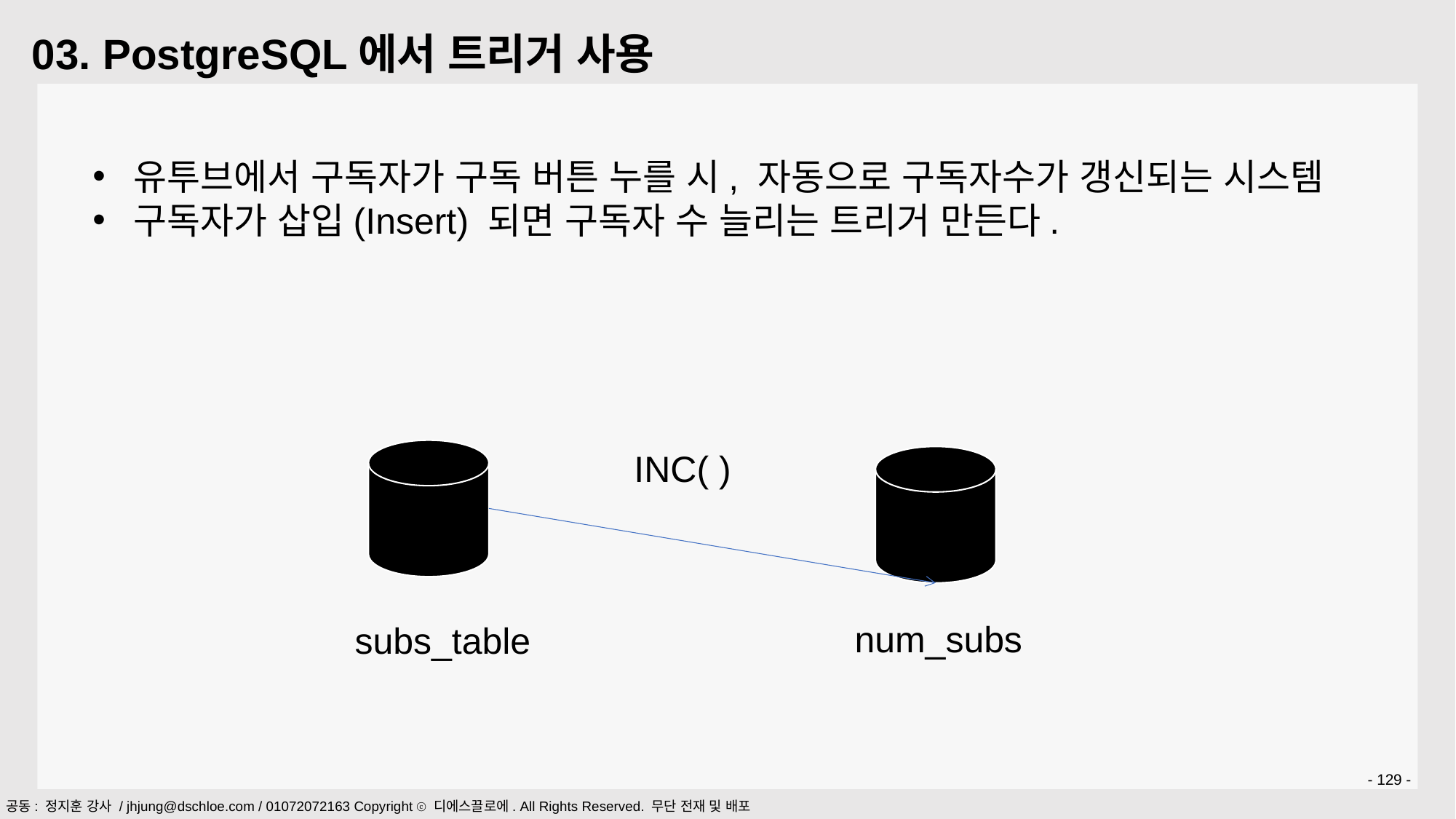

03. PostgreSQL에서 트리거 사용
유투브에서 구독자가 구독 버튼 누를 시, 자동으로 구독자수가 갱신되는 시스템
구독자가 삽입(Insert) 되면 구독자 수 늘리는 트리거 만든다.

INC( )

num_subs
subs_table
- 129 -